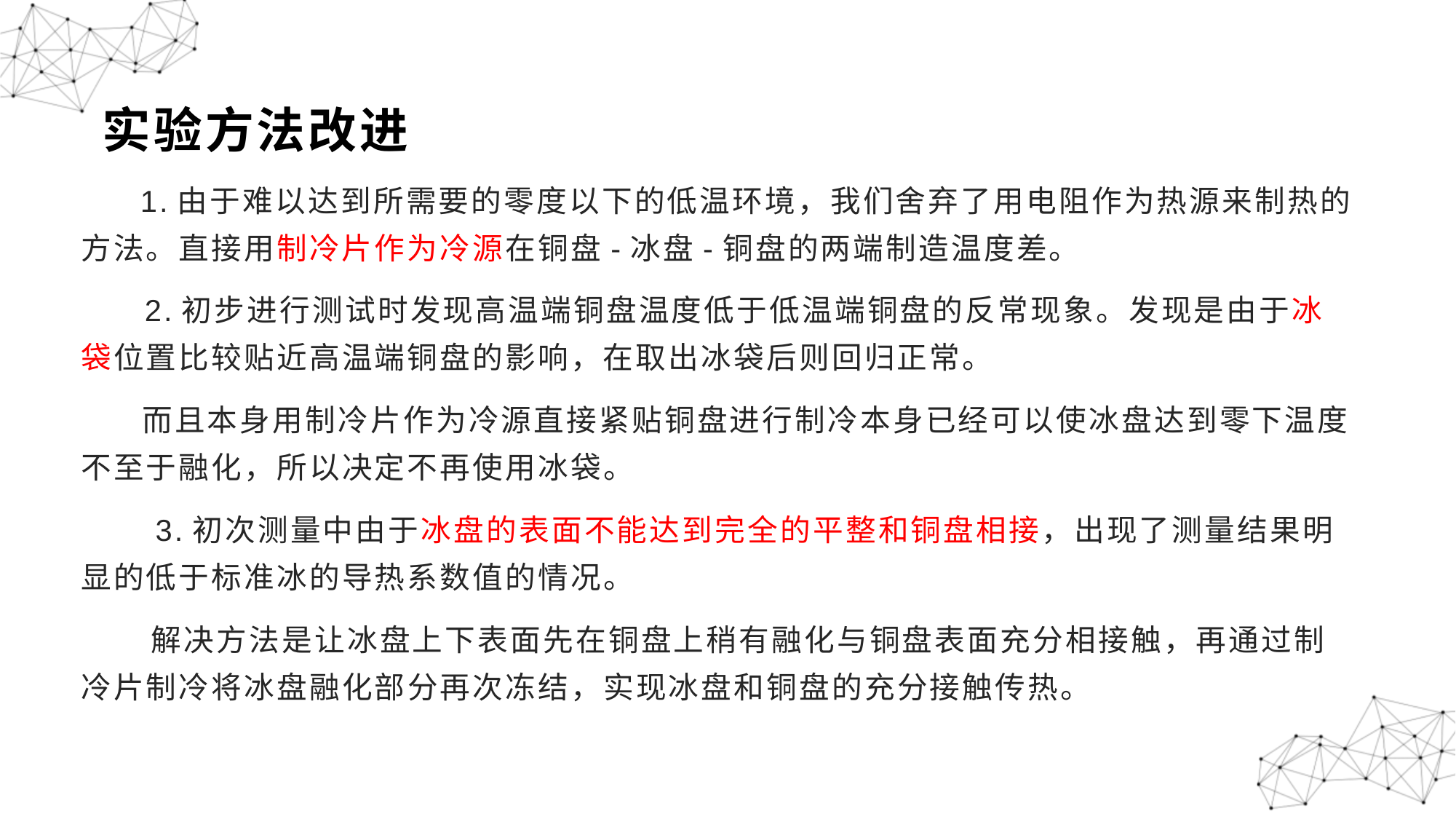

实验方法改进
      1.由于难以达到所需要的零度以下的低温环境，我们舍弃了用电阻作为热源来制热的方法。直接用制冷片作为冷源在铜盘-冰盘-铜盘的两端制造温度差。
      2.初步进行测试时发现高温端铜盘温度低于低温端铜盘的反常现象。发现是由于冰袋位置比较贴近高温端铜盘的影响，在取出冰袋后则回归正常。
      而且本身用制冷片作为冷源直接紧贴铜盘进行制冷本身已经可以使冰盘达到零下温度不至于融化，所以决定不再使用冰袋。
       3.初次测量中由于冰盘的表面不能达到完全的平整和铜盘相接，出现了测量结果明显的低于标准冰的导热系数值的情况。
       解决方法是让冰盘上下表面先在铜盘上稍有融化与铜盘表面充分相接触，再通过制冷片制冷将冰盘融化部分再次冻结，实现冰盘和铜盘的充分接触传热。